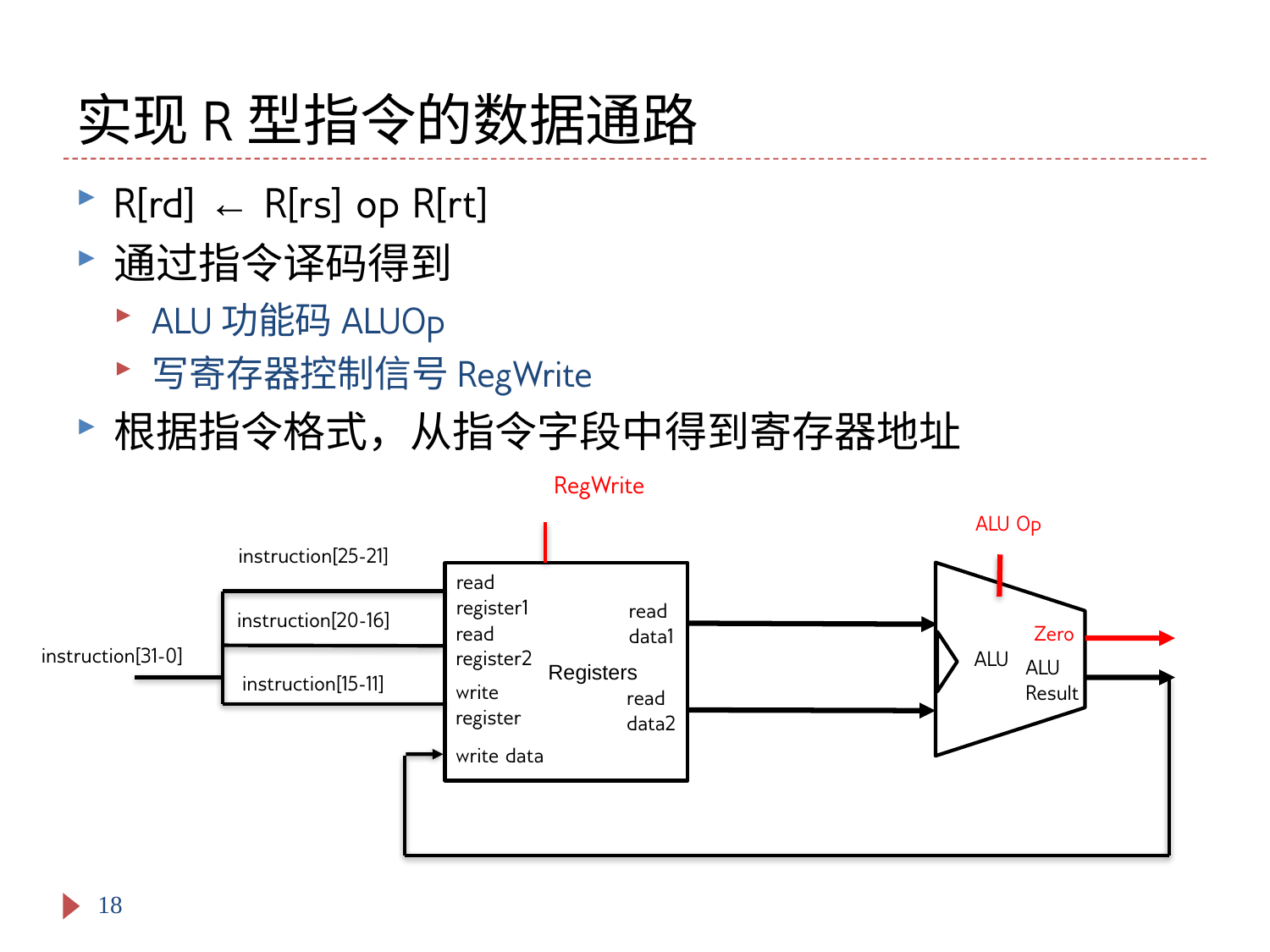

# 实现R型指令的数据通路
R[rd] ← R[rs] op R[rt]
通过指令译码得到
ALU功能码ALUOp
写寄存器控制信号RegWrite
根据指令格式，从指令字段中得到寄存器地址

RegWrite
ALU Op
instruction[25-21]
read
register1
         Registers

read
data1
instruction[20-16]
read
register2
Zero

instruction[31-0]

ALU
ALU
Result

instruction[15-11]
write register

read
data2

write data
18